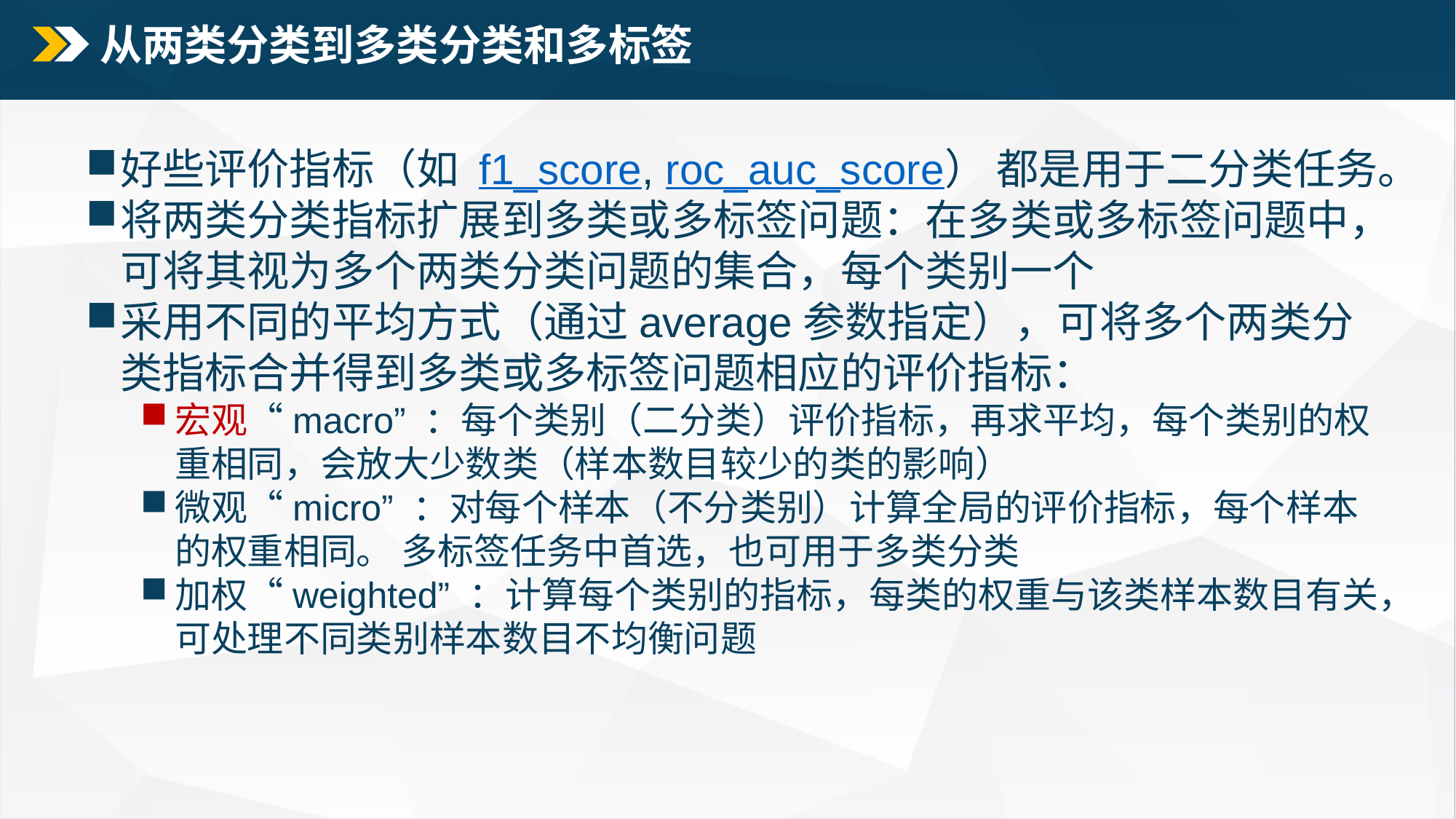

# 从两类分类到多类分类和多标签
好些评价指标（如 f1_score, roc_auc_score） 都是用于二分类任务。
将两类分类指标扩展到多类或多标签问题：在多类或多标签问题中，可将其视为多个两类分类问题的集合，每个类别一个
采用不同的平均方式（通过average参数指定），可将多个两类分类指标合并得到多类或多标签问题相应的评价指标：
宏观“macro” ：每个类别（二分类）评价指标，再求平均，每个类别的权重相同，会放大少数类（样本数目较少的类的影响）
微观“micro” ：对每个样本（不分类别）计算全局的评价指标，每个样本的权重相同。 多标签任务中首选，也可用于多类分类
加权“weighted” ：计算每个类别的指标，每类的权重与该类样本数目有关，可处理不同类别样本数目不均衡问题